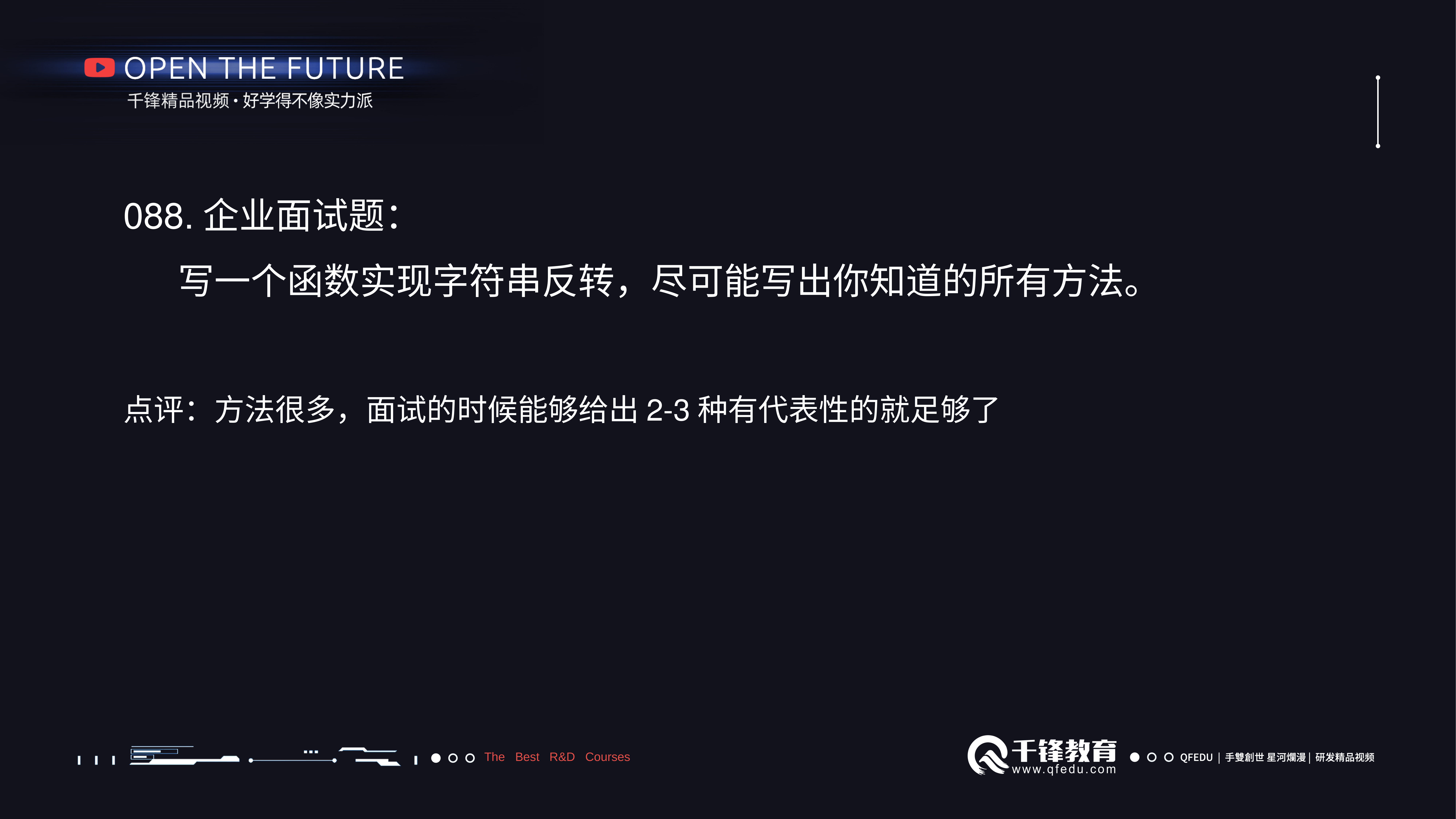

088.企业面试题：
写一个函数实现字符串反转，尽可能写出你知道的所有方法。
点评：方法很多，面试的时候能够给出2-3种有代表性的就足够了